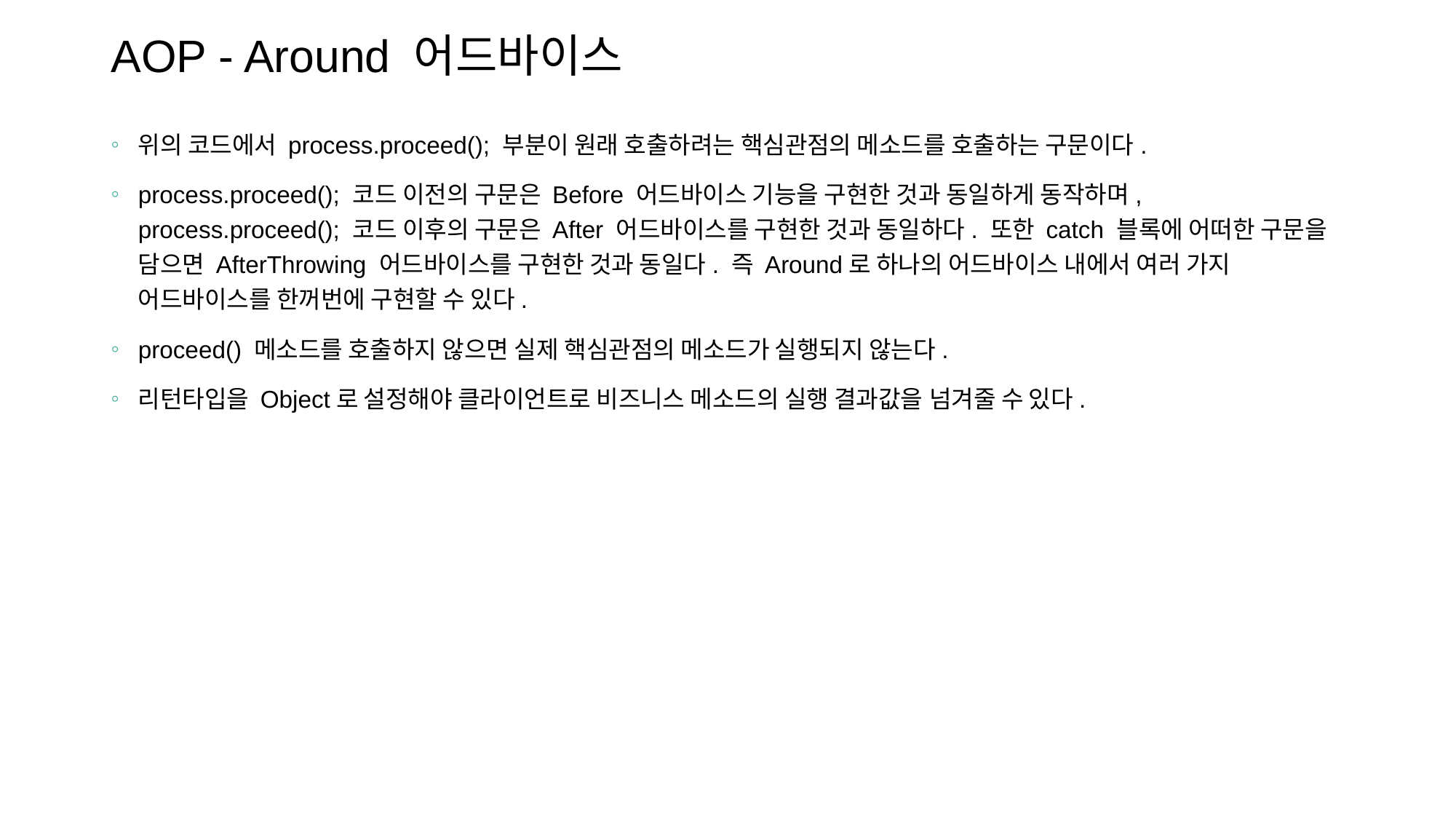

# AOP - Around 어드바이스
위의 코드에서 process.proceed(); 부분이 원래 호출하려는 핵심관점의 메소드를 호출하는 구문이다.
process.proceed(); 코드 이전의 구문은 Before 어드바이스 기능을 구현한 것과 동일하게 동작하며, process.proceed(); 코드 이후의 구문은 After 어드바이스를 구현한 것과 동일하다. 또한 catch 블록에 어떠한 구문을 담으면 AfterThrowing 어드바이스를 구현한 것과 동일다. 즉 Around로 하나의 어드바이스 내에서 여러 가지 어드바이스를 한꺼번에 구현할 수 있다.
proceed() 메소드를 호출하지 않으면 실제 핵심관점의 메소드가 실행되지 않는다.
리턴타입을 Object로 설정해야 클라이언트로 비즈니스 메소드의 실행 결과값을 넘겨줄 수 있다.